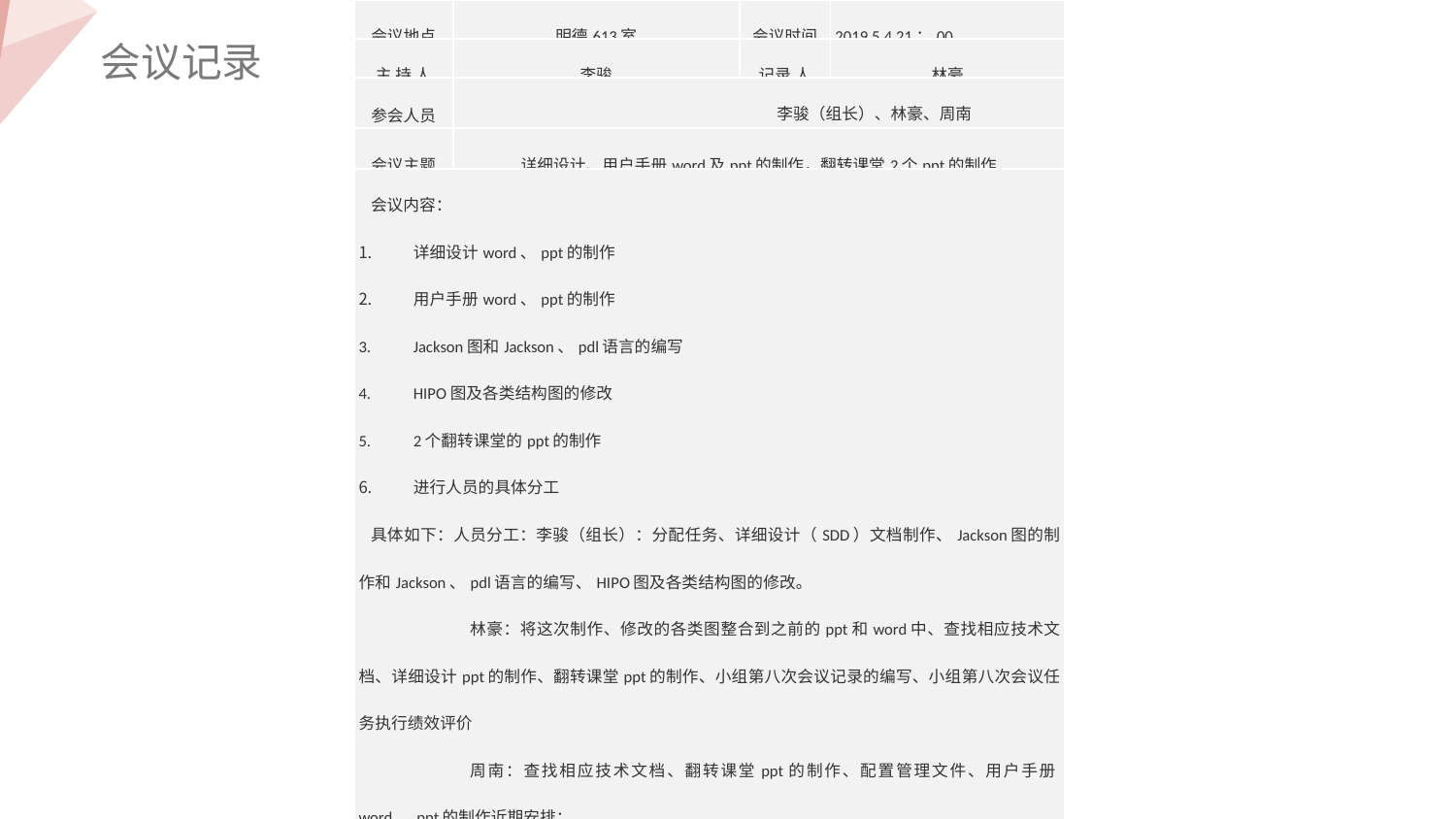

| 会议地点 | 明德613室 | 会议时间 | 2019 5.4 21：00 |
| --- | --- | --- | --- |
| 主 持 人 | 李骏 | 记录 人 | 林豪 |
| 参会人员 | 李骏（组长）、林豪、周南 |  |  |
| 会议主题 | 详细设计、用户手册word及ppt的制作，翻转课堂2个ppt的制作 |  |  |
| 会议内容： 详细设计word、ppt的制作 用户手册word、ppt的制作 Jackson图和Jackson、pdl语言的编写 HIPO图及各类结构图的修改 2个翻转课堂的ppt的制作 进行人员的具体分工 具体如下：人员分工：李骏（组长）：分配任务、详细设计（SDD）文档制作、Jackson图的制作和Jackson、pdl语言的编写、HIPO图及各类结构图的修改。 林豪：将这次制作、修改的各类图整合到之前的ppt和word中、查找相应技术文档、详细设计ppt的制作、翻转课堂ppt的制作、小组第八次会议记录的编写、小组第八次会议任务执行绩效评价 周南：查找相应技术文档、翻转课堂ppt的制作、配置管理文件、用户手册word、ppt的制作近期安排： 5.4汇总结果，由李骏整合并发送到杨老师的邮箱。 5.11会继续开会并分配作业。 |  |  |  |
会议记录